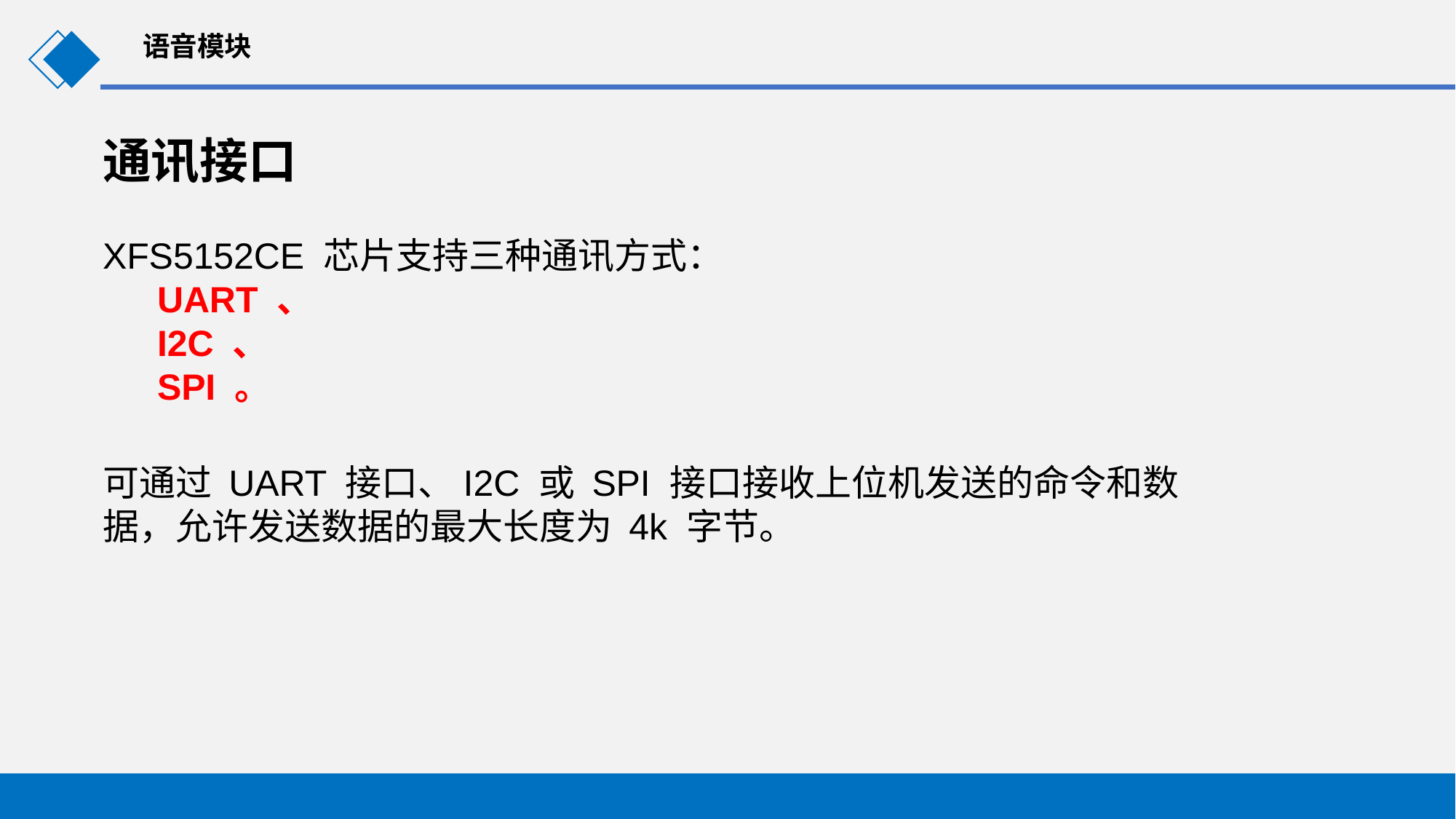

语音模块
通讯接口

XFS5152CE 芯片支持三种通讯方式：
UART 、
I2C 、
SPI 。
可通过 UART 接口、I2C 或 SPI 接口接收上位机发送的命令和数据，允许发送数据的最大长度为 4k 字节。